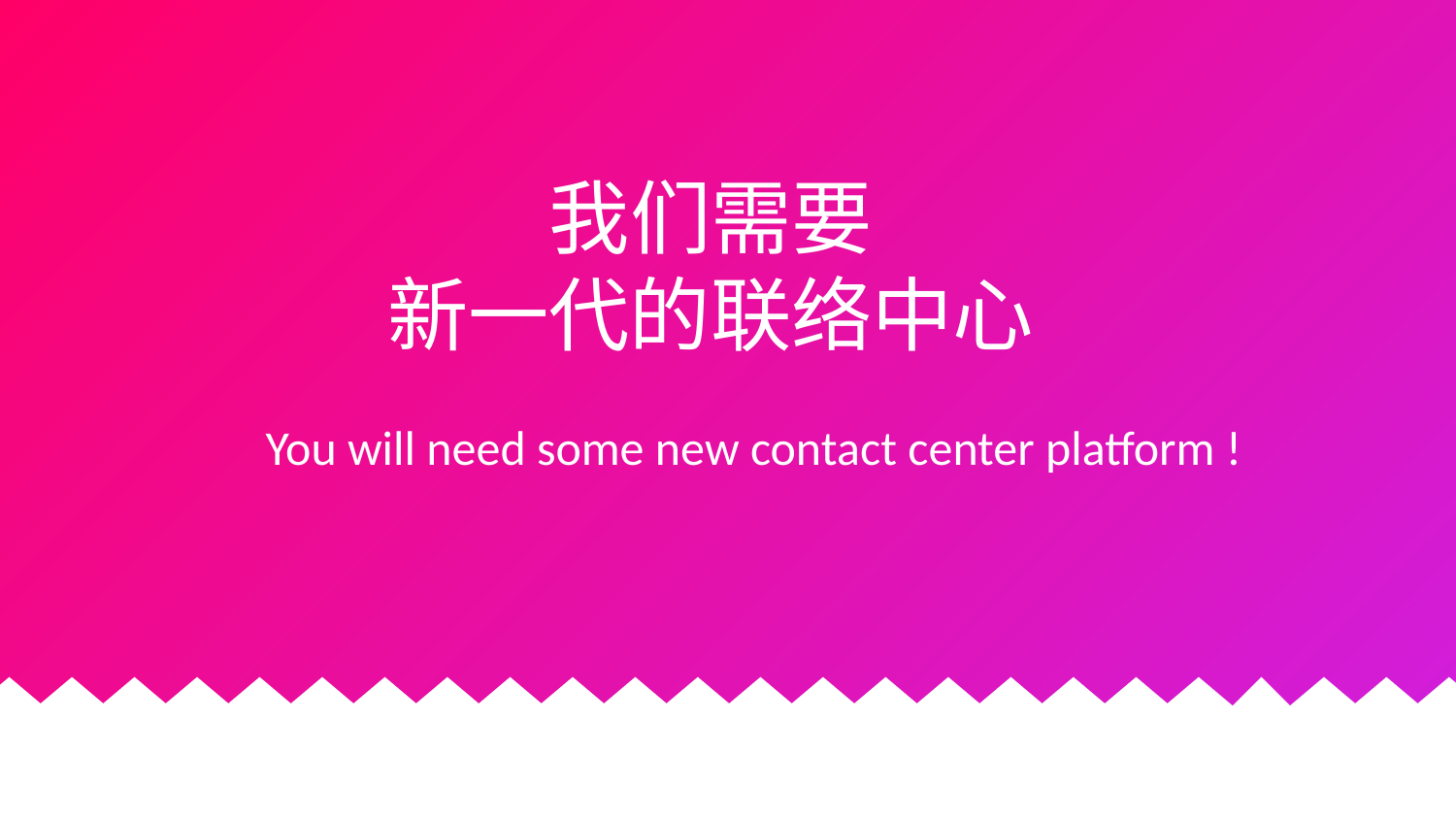

我们需要
新一代的联络中心
You will need some new contact center platform !